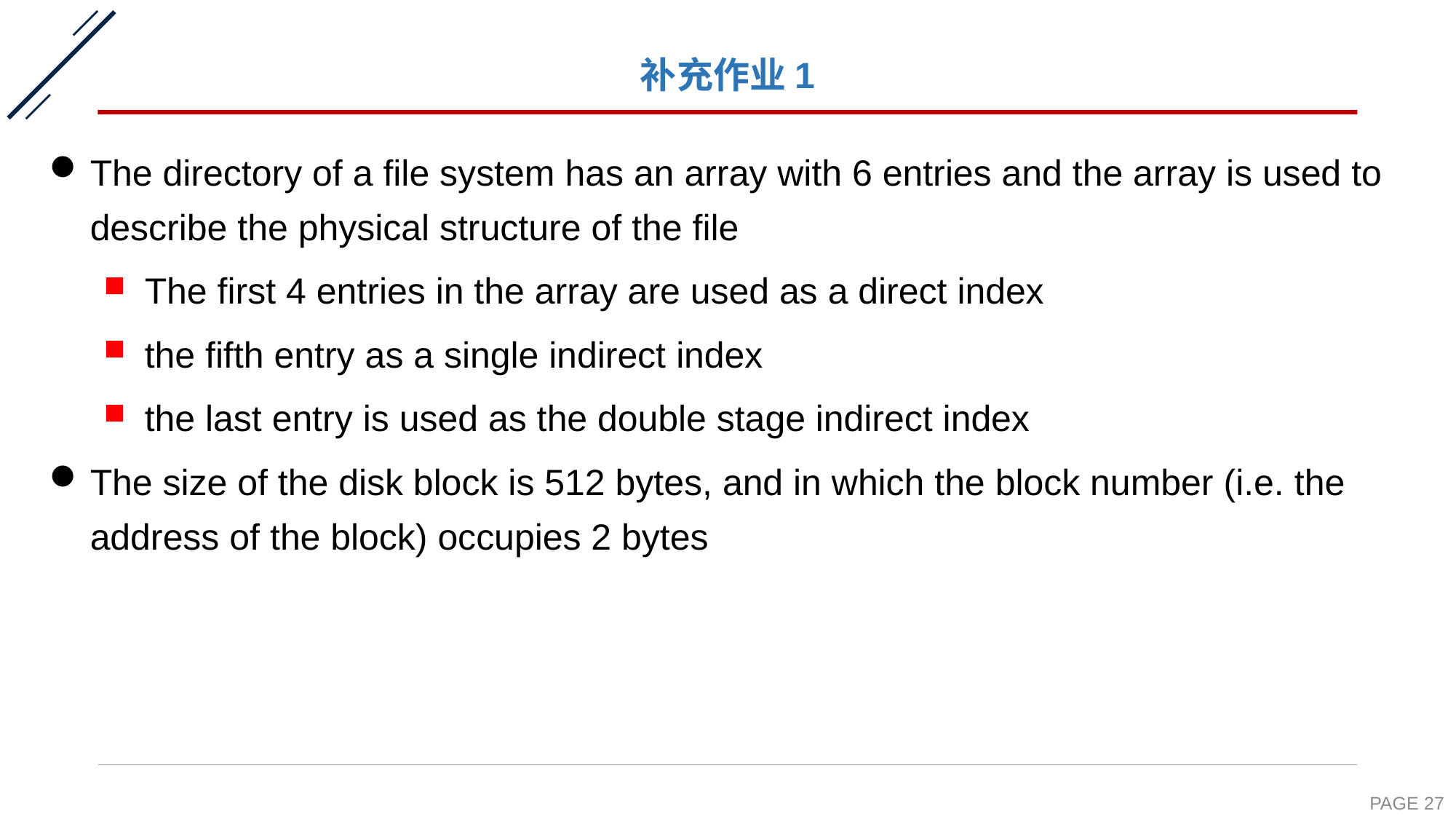

# 补充作业1
The directory of a file system has an array with 6 entries and the array is used to describe the physical structure of the file
The first 4 entries in the array are used as a direct index
the fifth entry as a single indirect index
the last entry is used as the double stage indirect index
The size of the disk block is 512 bytes, and in which the block number (i.e. the address of the block) occupies 2 bytes

PAGE 27